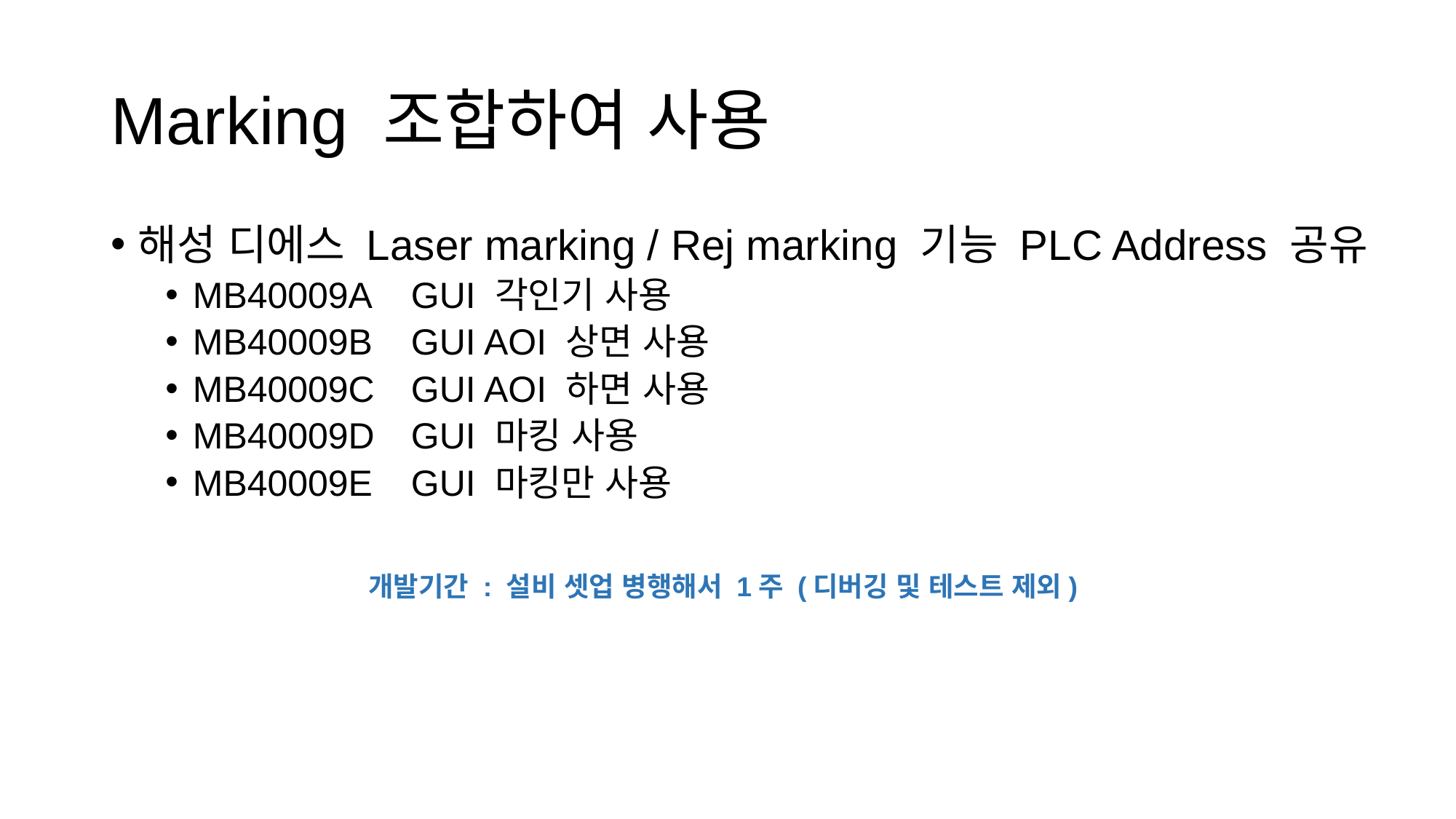

# Marking 조합하여 사용
해성 디에스 Laser marking / Rej marking 기능 PLC Address 공유
MB40009A	GUI 각인기 사용
MB40009B	GUI AOI 상면 사용
MB40009C	GUI AOI 하면 사용
MB40009D	GUI 마킹 사용
MB40009E	GUI 마킹만 사용
개발기간 : 설비 셋업 병행해서 1주 (디버깅 및 테스트 제외)